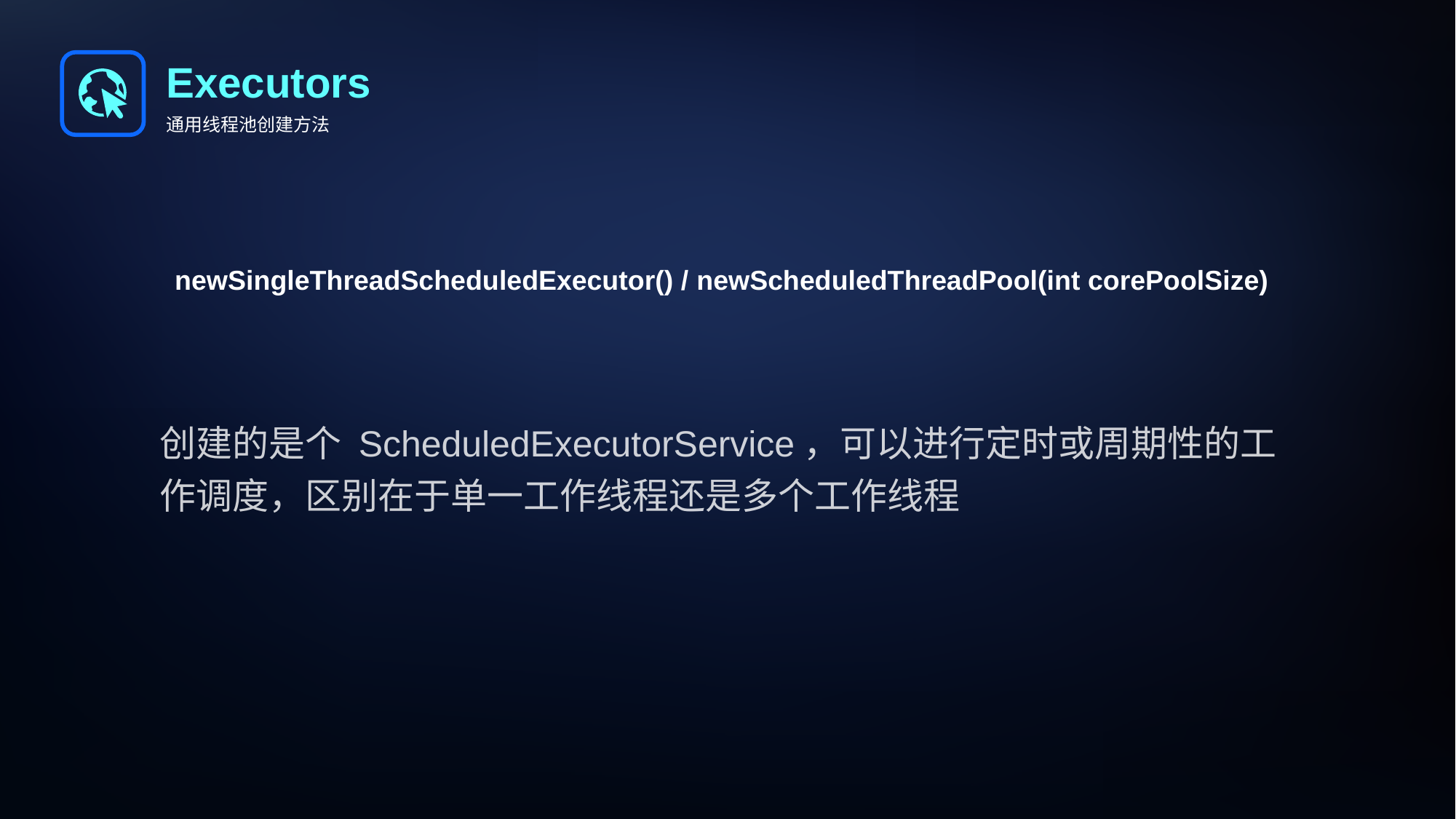

Executors
通用线程池创建方法

newSingleThreadScheduledExecutor() / newScheduledThreadPool(int corePoolSize)
创建的是个 ScheduledExecutorService，可以进行定时或周期性的工 作调度，区别在于单一工作线程还是多个工作线程